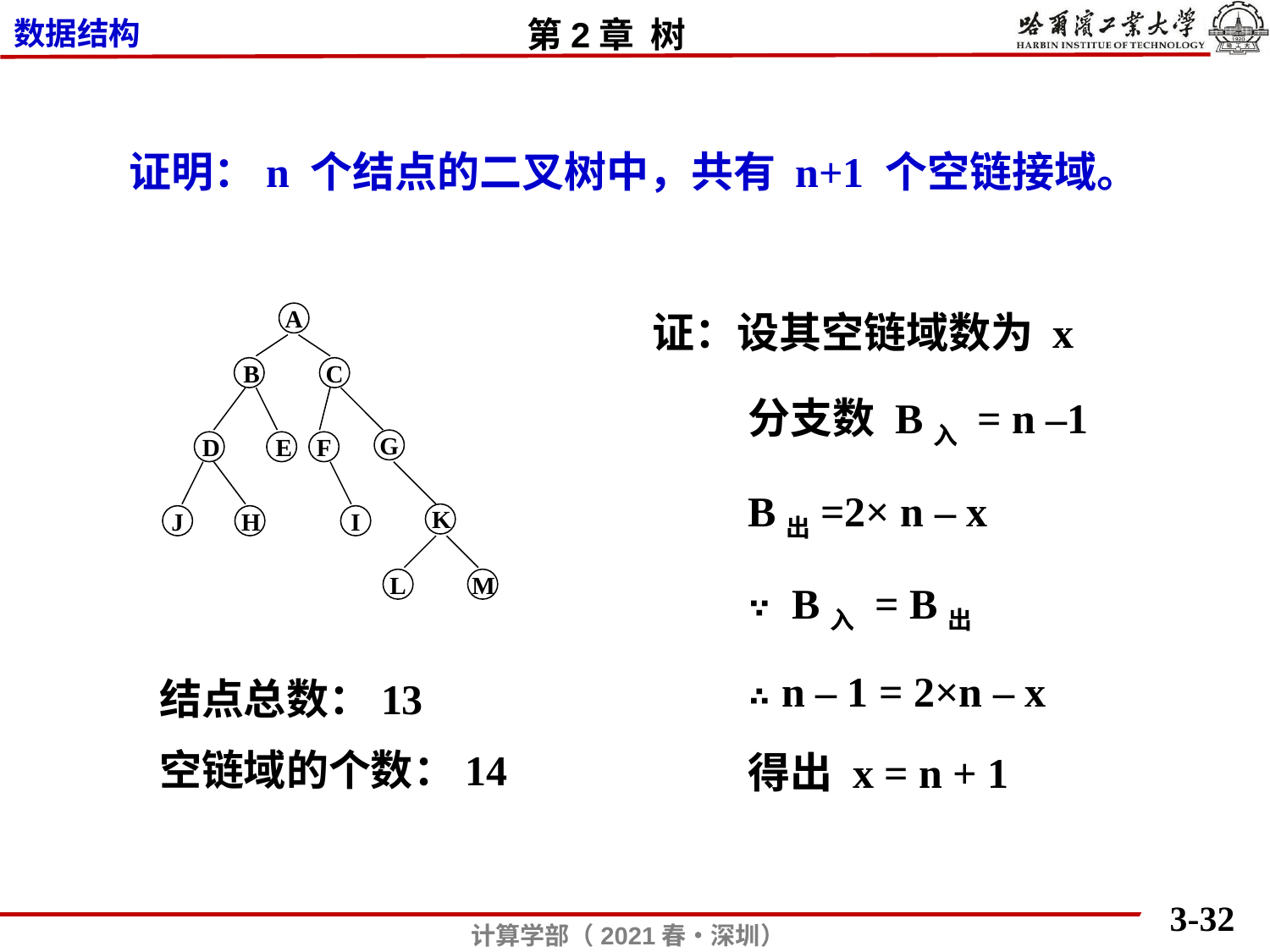

证明：n 个结点的二叉树中，共有 n+1 个空链接域。
证：设其空链域数为 x
         分支数 B入 = n –1
         B出=2× n – x
         ∵  B入 = B出
         ∴ n – 1 = 2×n – x
         得出 x = n + 1
A

B
C

G
D
E
F

K
J
H
I

L
M
结点总数：13
空链域的个数：14